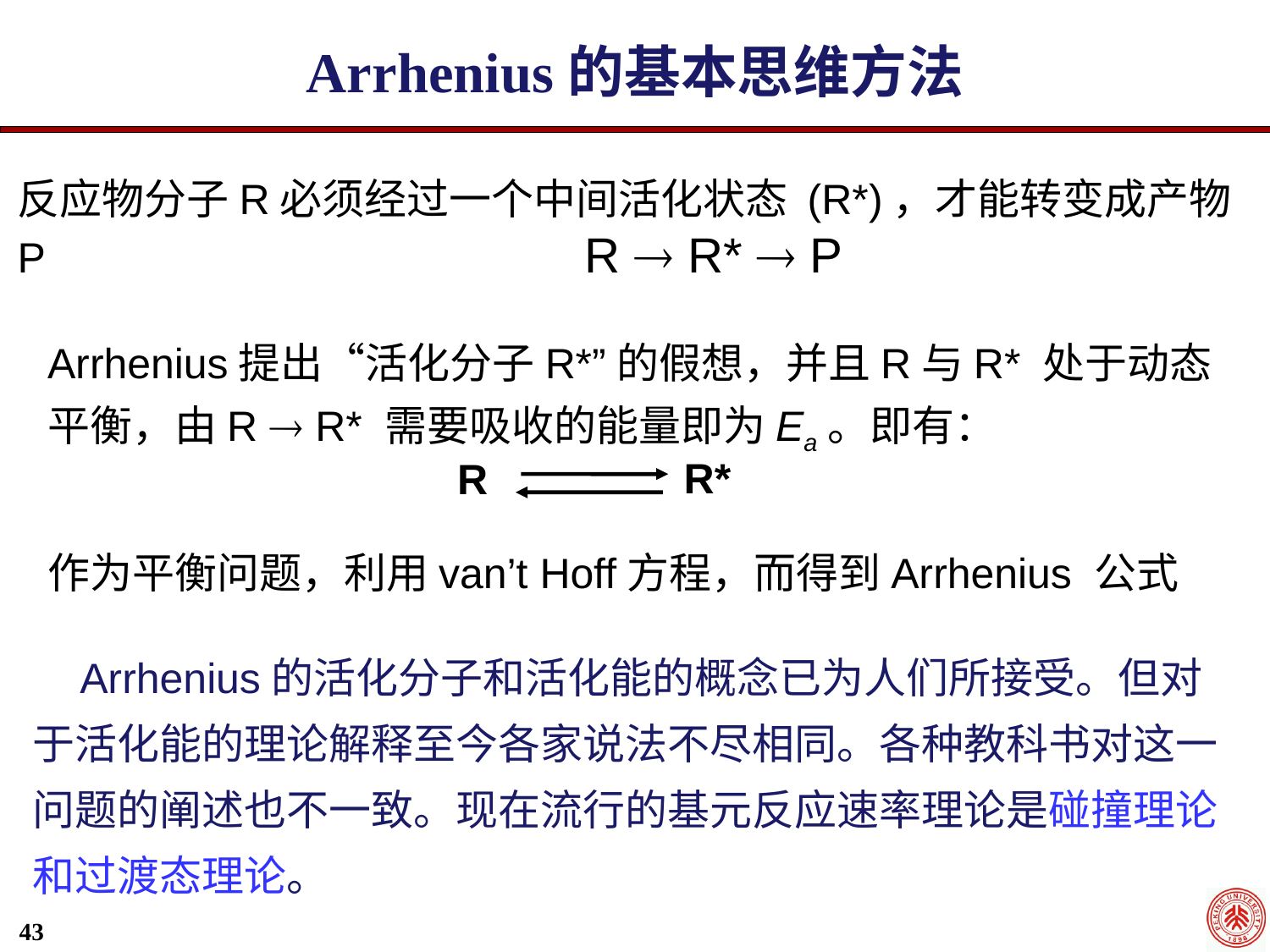

Arrhenius的基本思维方法

反应物分子R必须经过一个中间活化状态 (R*)，才能转变成产物P           			     R → R* → P
Arrhenius提出“活化分子R*”的假想，并且R与R* 处于动态平衡，由R → R* 需要吸收的能量即为Ea。即有：
R*
R

作为平衡问题，利用van’t Hoff方程，而得到Arrhenius 公式
    Arrhenius的活化分子和活化能的概念已为人们所接受。但对于活化能的理论解释至今各家说法不尽相同。各种教科书对这一问题的阐述也不一致。现在流行的基元反应速率理论是碰撞理论和过渡态理论。
43